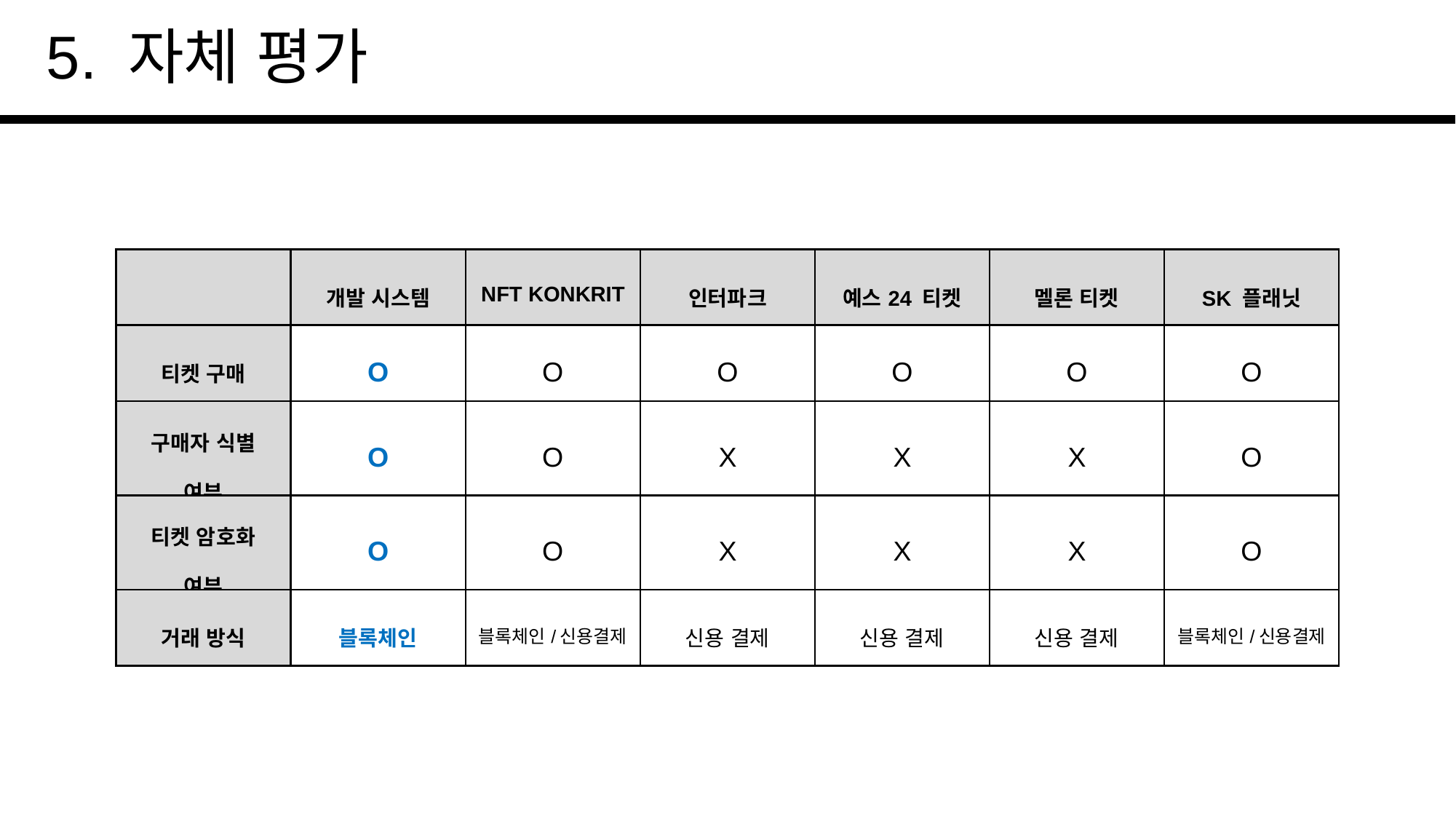

5. 자체 평가
|  | 개발 시스템 | NFT KONKRIT | 인터파크 | 예스24 티켓 | 멜론 티켓 | SK 플래닛 |
| --- | --- | --- | --- | --- | --- | --- |
| 티켓 구매 | O | O | O | O | O | O |
| 구매자 식별 여부 | O | O | X | X | X | O |
| 티켓 암호화 여부 | O | O | X | X | X | O |
| 거래 방식 | 블록체인 | 블록체인/신용결제 | 신용 결제 | 신용 결제 | 신용 결제 | 블록체인/신용결제 |